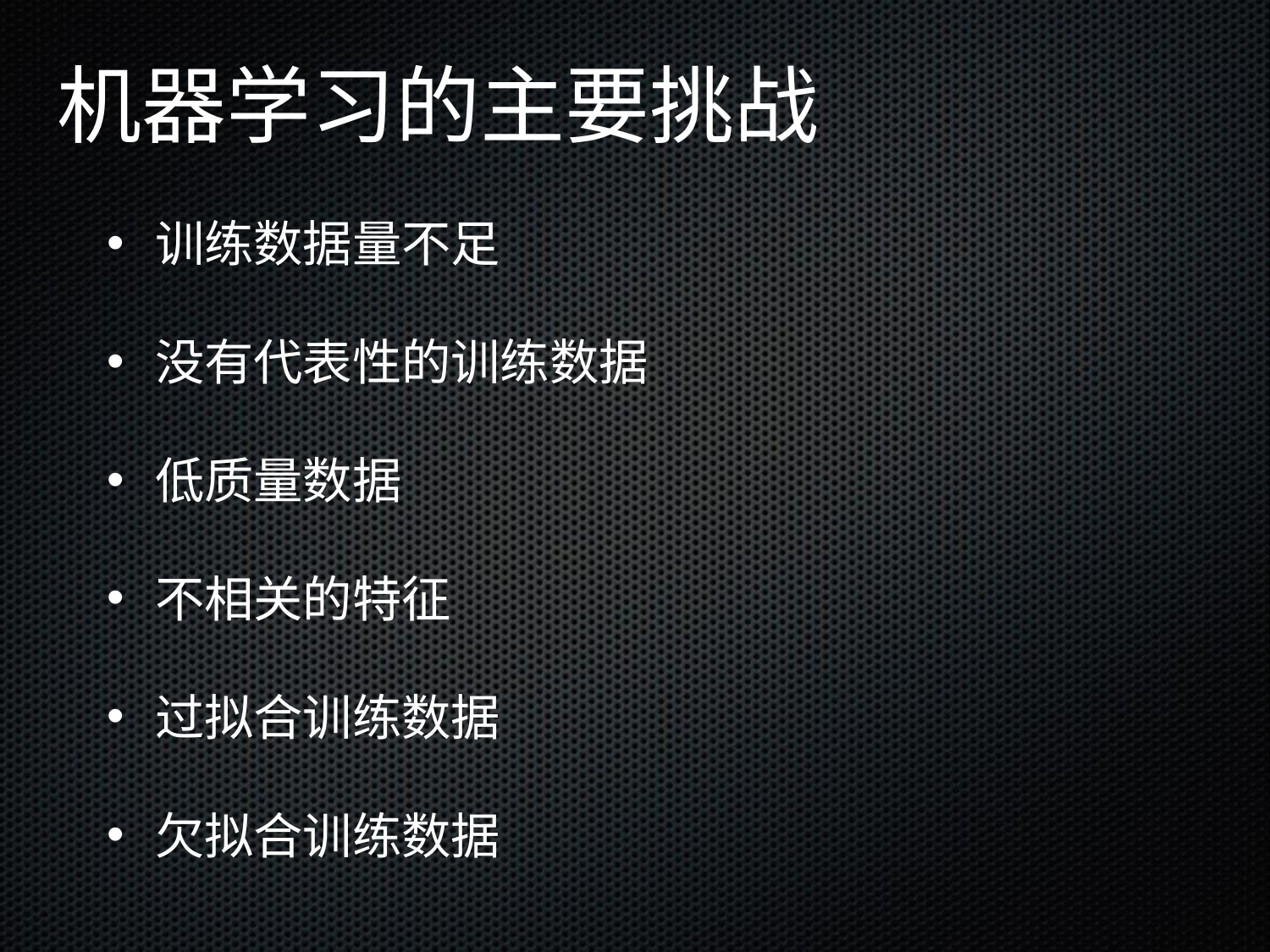

机器学习的主要挑战
训练数据量不足

没有代表性的训练数据

低质量数据

不相关的特征

过拟合训练数据

欠拟合训练数据